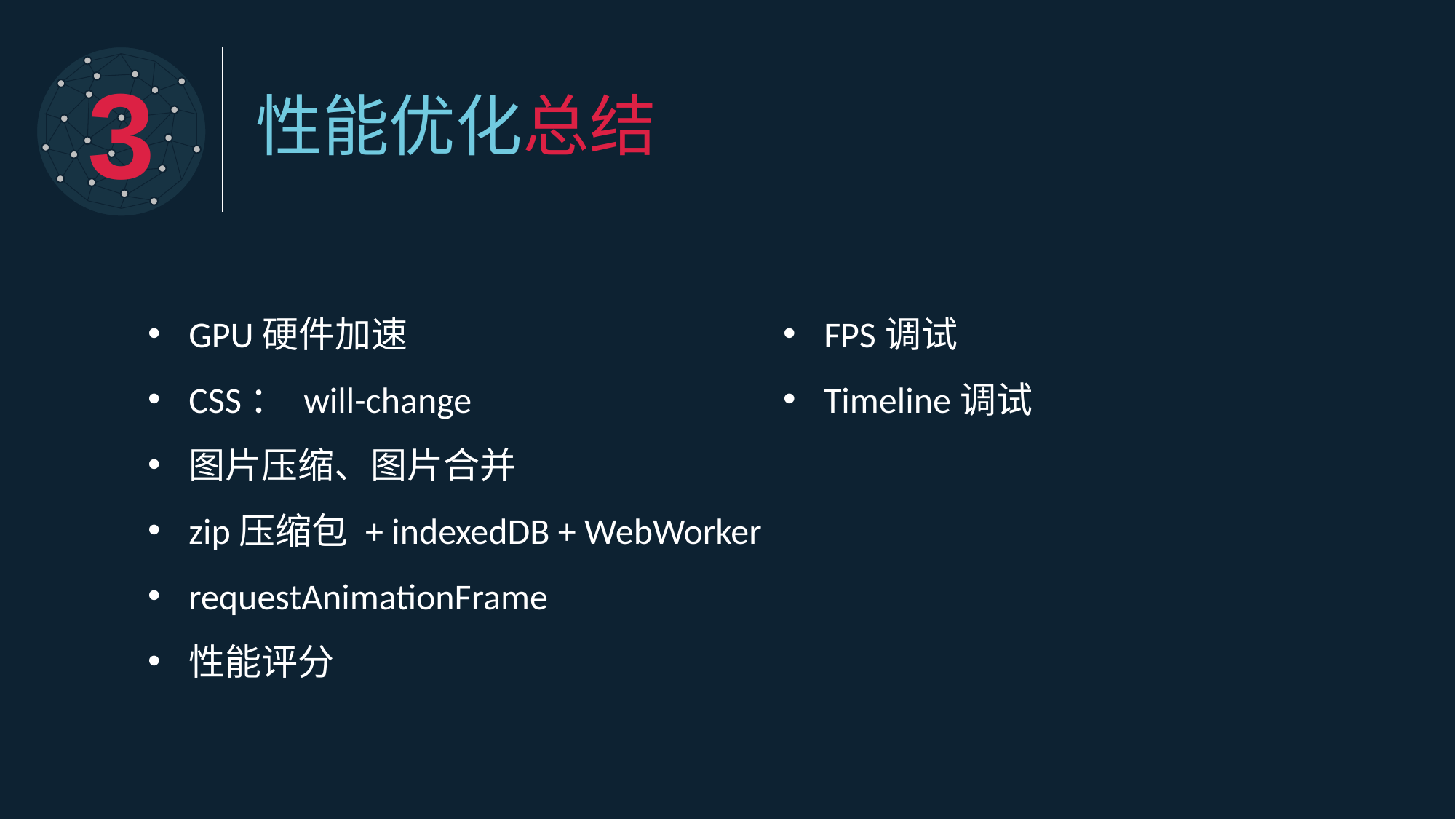

3
性能优化总结
GPU硬件加速
CSS： will-change
图片压缩、图片合并
zip压缩包 + indexedDB + WebWorker
requestAnimationFrame
性能评分
FPS调试
Timeline调试